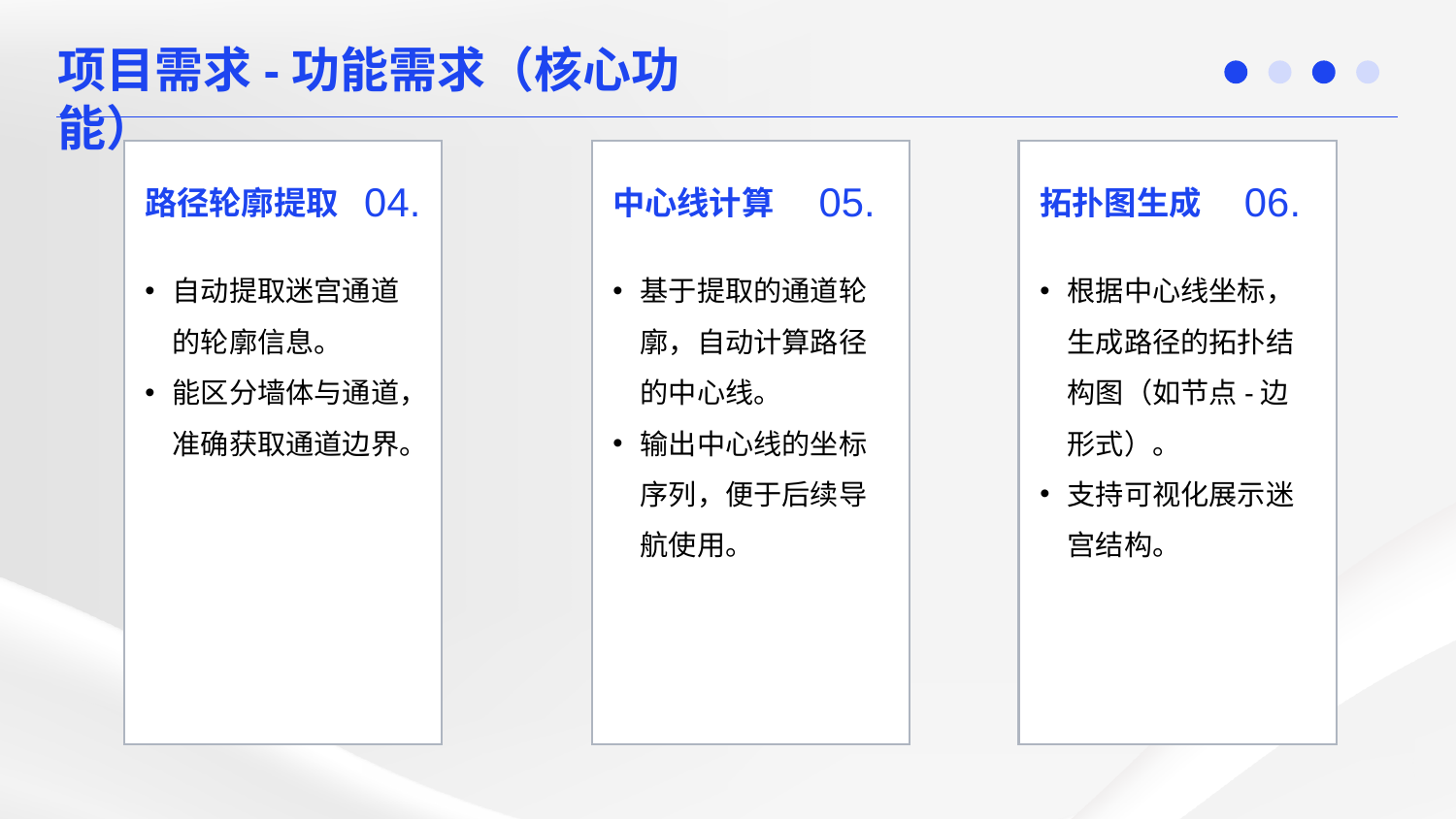

项目需求-功能需求（核心功能）

04.
路径轮廓提取
自动提取迷宫通道的轮廓信息。
能区分墙体与通道，准确获取通道边界。

05.
中心线计算

基于提取的通道轮廓，自动计算路径的中心线。
输出中心线的坐标序列，便于后续导航使用。

06.
拓扑图生成
根据中心线坐标，生成路径的拓扑结构图（如节点-边形式）。
支持可视化展示迷宫结构。